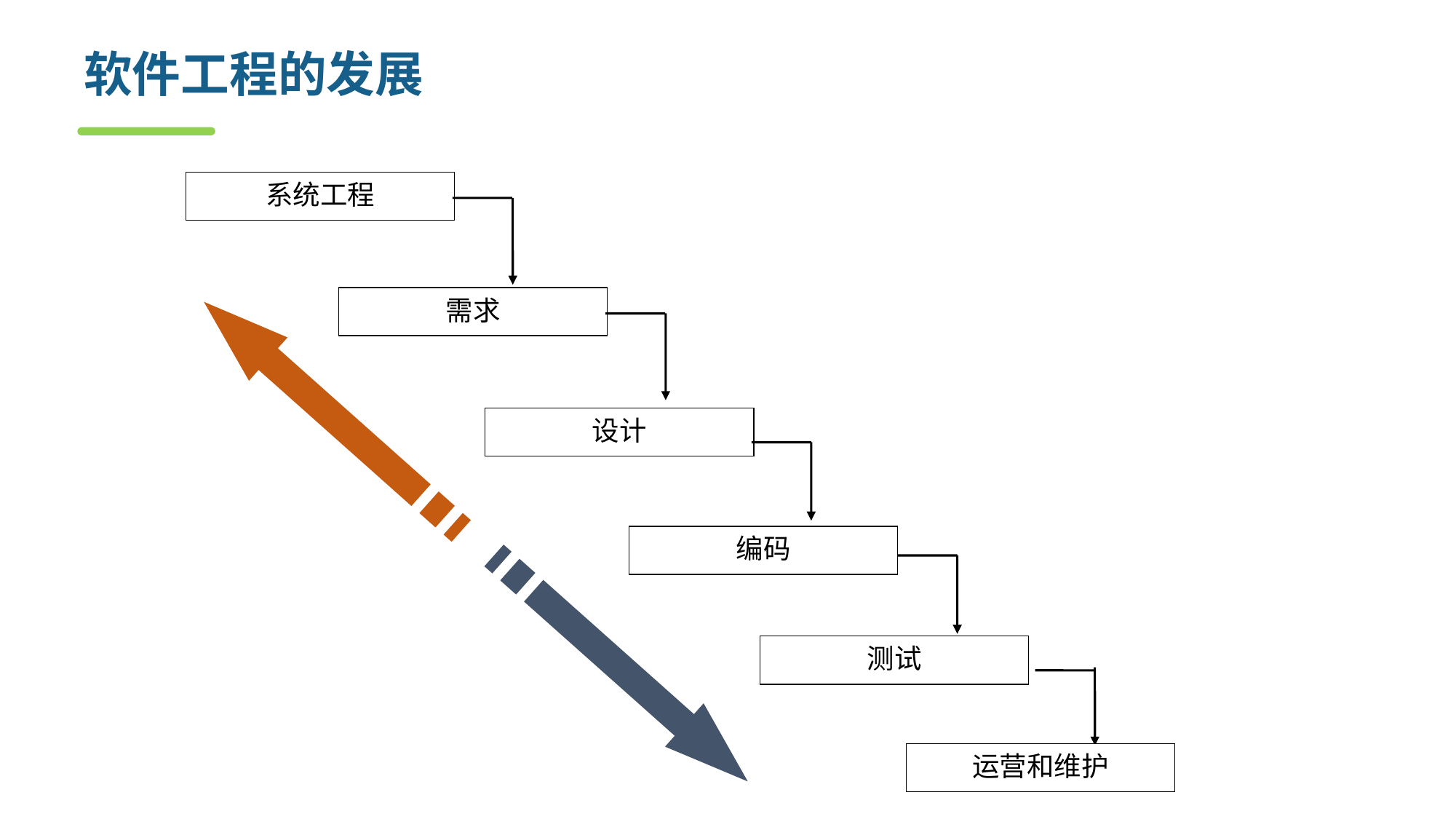

# 软件工程的发展
系统工程

需求

设计

编码

测试

运营和维护
45